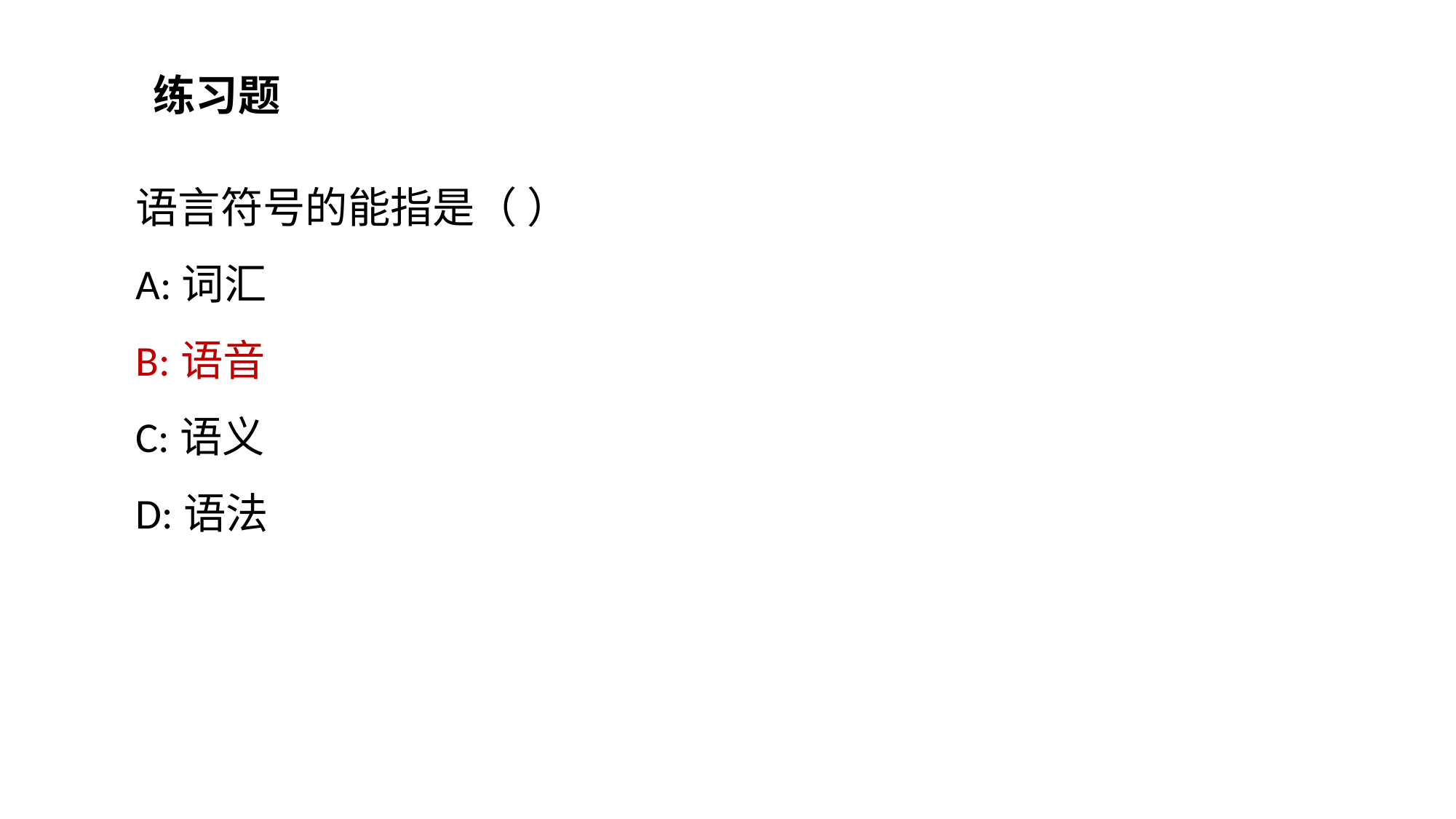

练习题
语言符号的能指是（ ）
A:词汇
B:语音
C:语义
D:语法